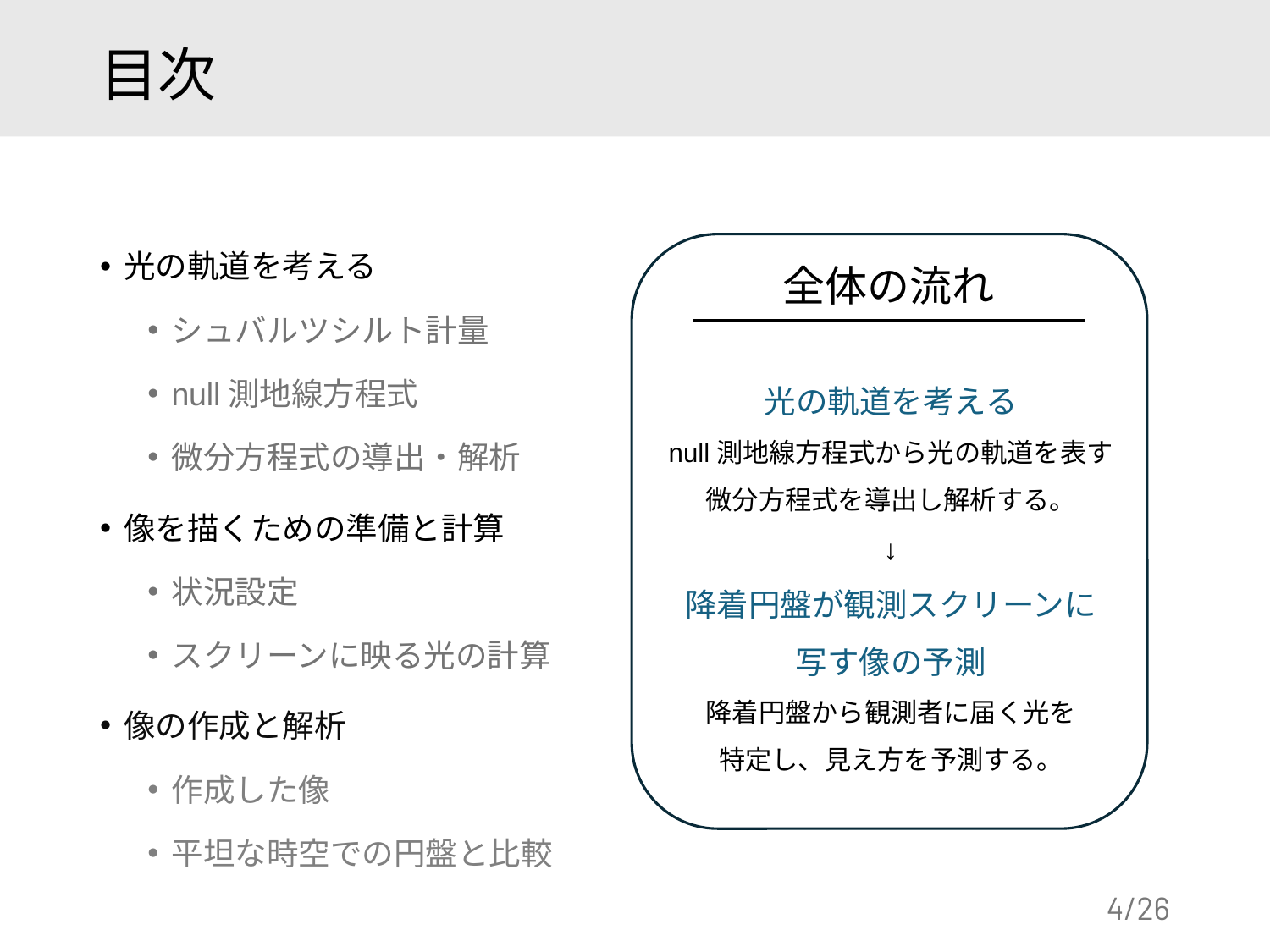

# 目次
光の軌道を考える
シュバルツシルト計量
null測地線方程式
微分方程式の導出・解析
像を描くための準備と計算
状況設定
スクリーンに映る光の計算
像の作成と解析
作成した像
平坦な時空での円盤と比較

全体の流れ
光の軌道を考える
null測地線方程式から光の軌道を表す微分方程式を導出し解析する。
↓
降着円盤が観測スクリーンに
写す像の予測
降着円盤から観測者に届く光を
特定し、見え方を予測する。

4/26